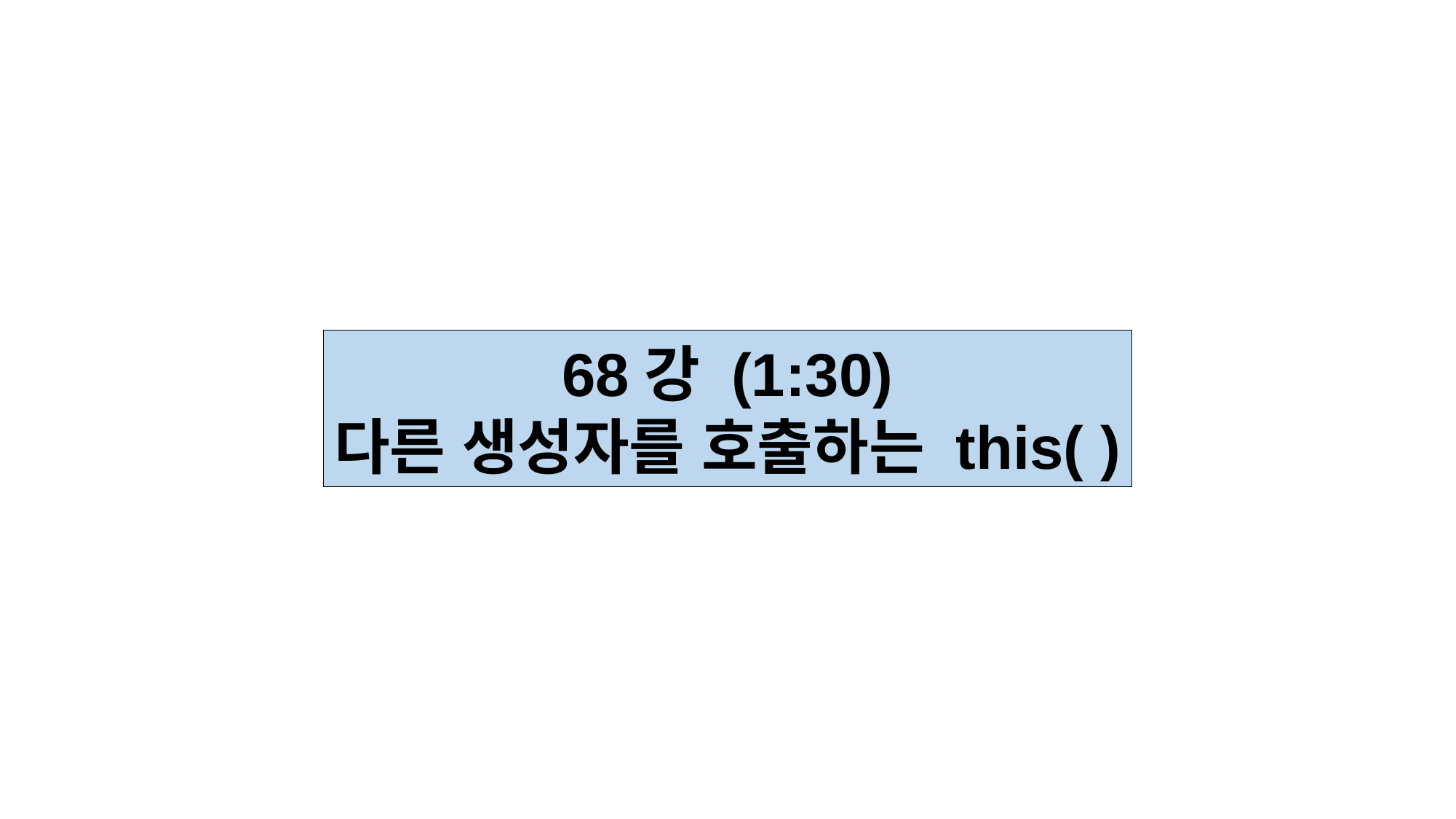

68강 (1:30)
다른 생성자를 호출하는 this( )